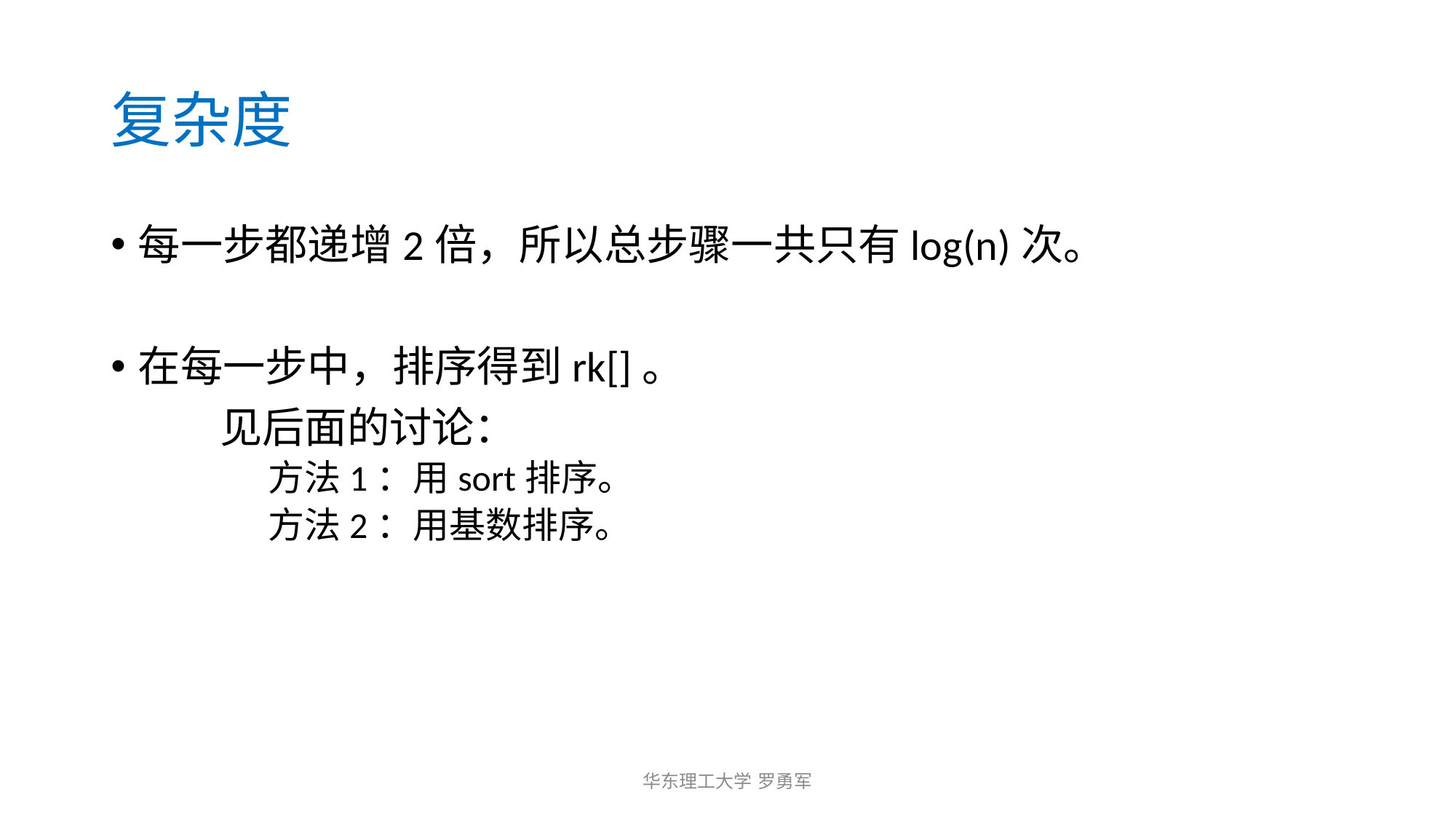

# 复杂度
每一步都递增2倍，所以总步骤一共只有log(n)次。

在每一步中，排序得到rk[]。
	见后面的讨论：
	方法1：用sort排序。
	方法2：用基数排序。

华东理工大学 罗勇军